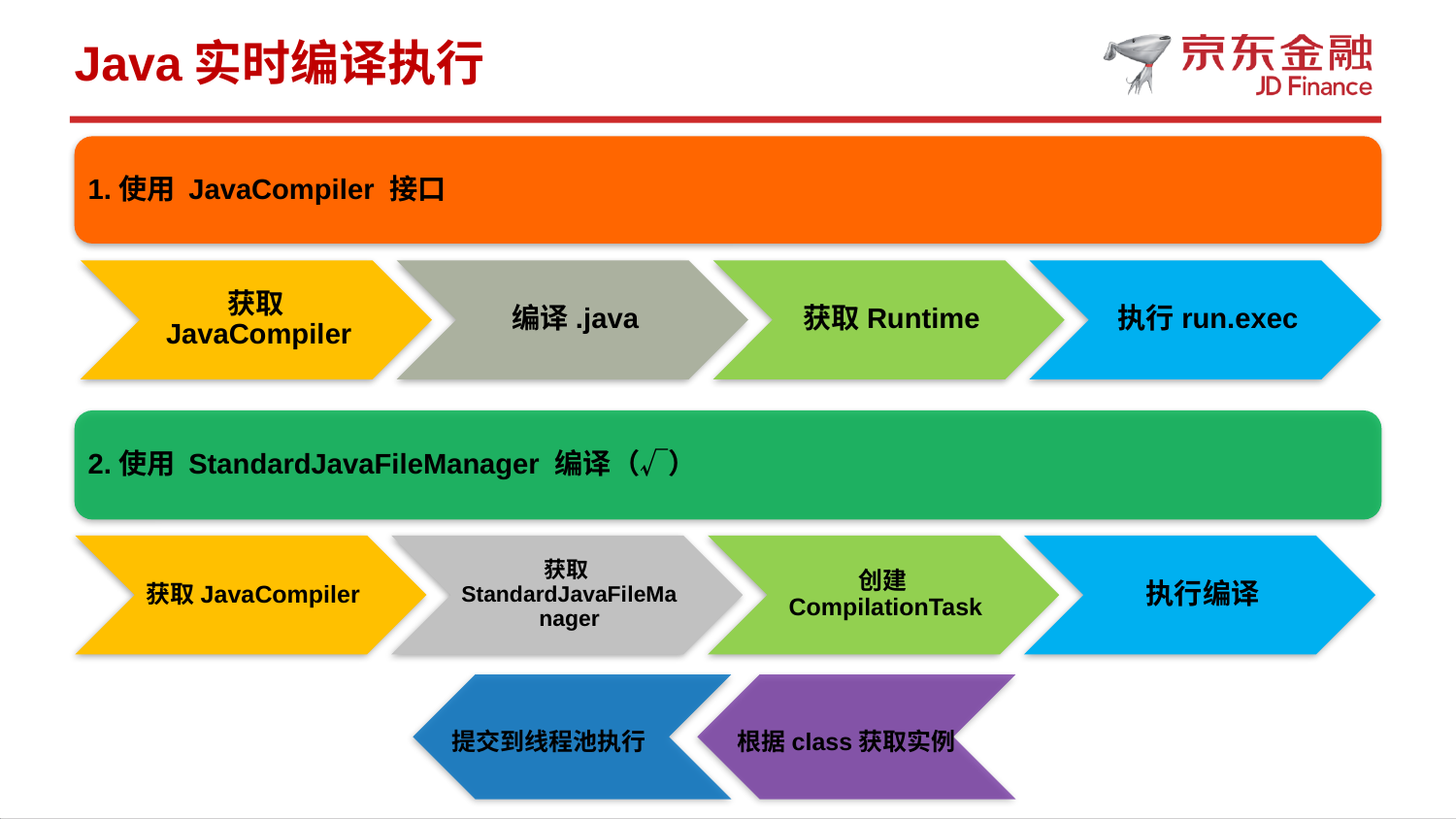

Java实时编译执行

1.使用 JavaCompiler 接口
获取JavaCompiler
编译.java
获取Runtime
执行run.exec

2.使用 StandardJavaFileManager 编译（√）
获取JavaCompiler
获取StandardJavaFileManager
创建CompilationTask
执行编译

提交到线程池执行
根据class获取实例